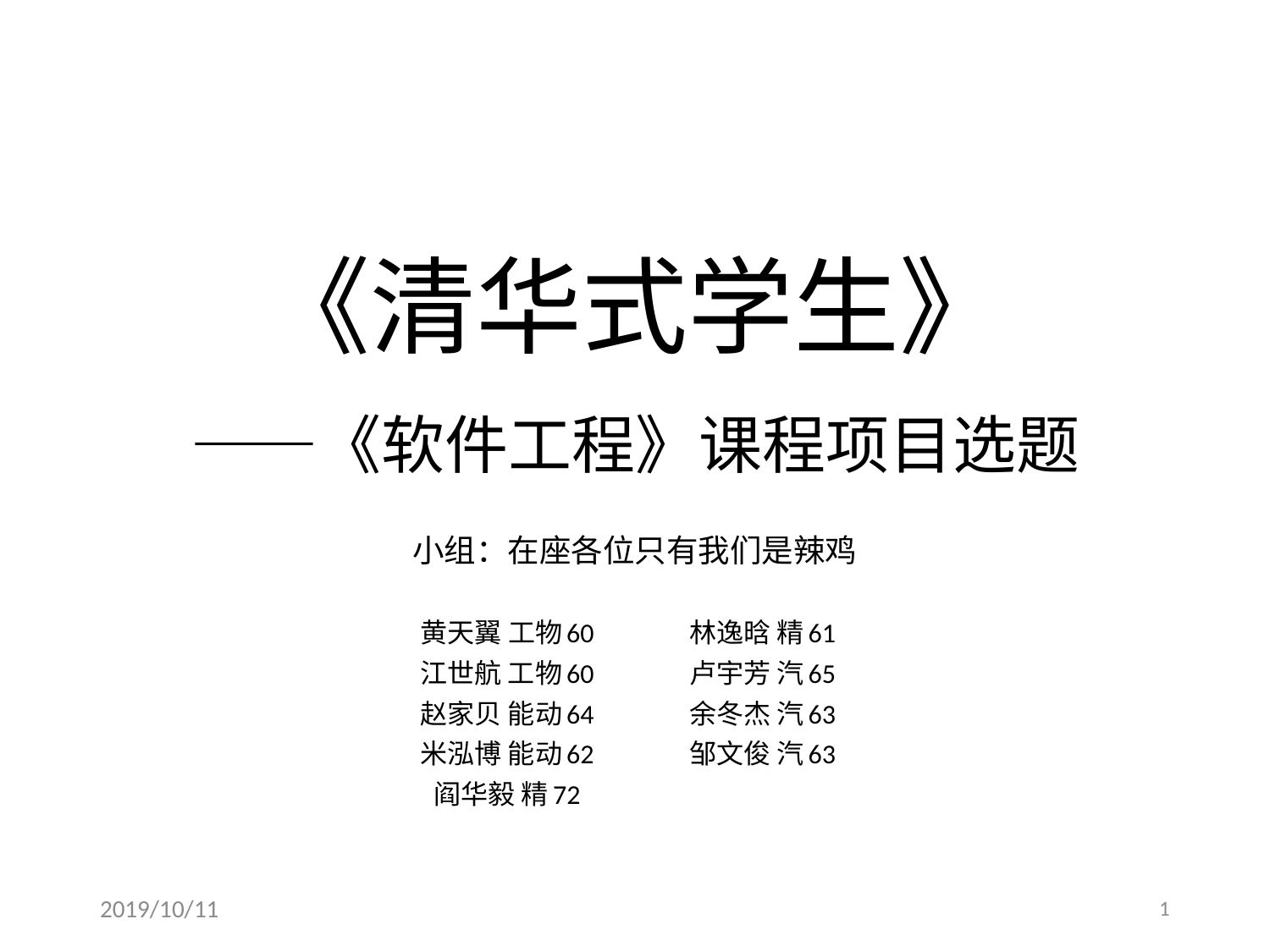

# 《清华式学生》 ——《软件工程》课程项目选题
小组：在座各位只有我们是辣鸡
黄天翼 工物60
江世航 工物60
赵家贝 能动64
米泓博 能动62
阎华毅 精72
林逸晗 精61
卢宇芳 汽65
余冬杰 汽63
邹文俊 汽63
2019/10/11
1